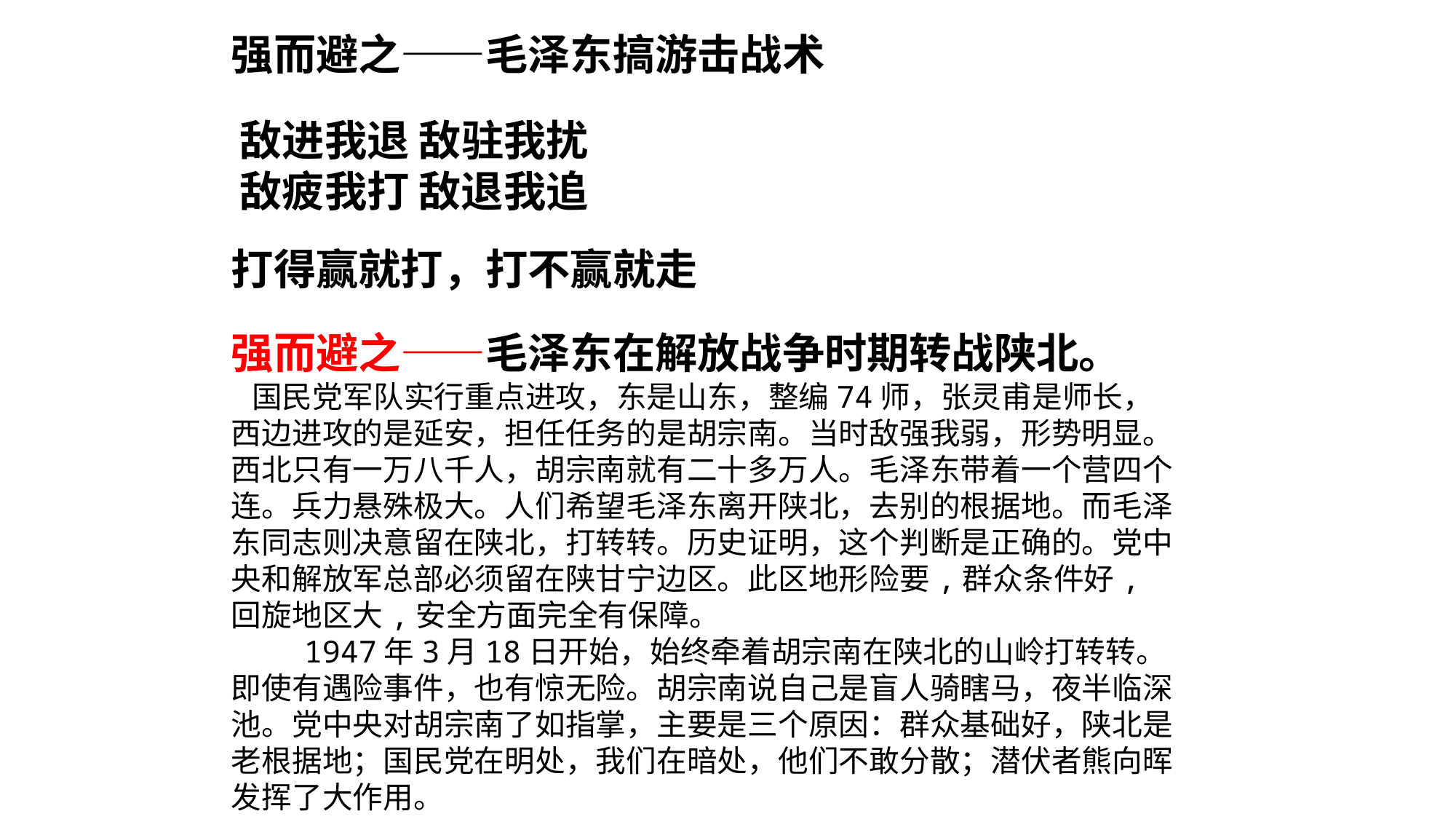

强而避之——毛泽东搞游击战术
敌进我退 敌驻我扰
敌疲我打 敌退我追
打得赢就打，打不赢就走

强而避之——毛泽东在解放战争时期转战陕北。
  国民党军队实行重点进攻，东是山东，整编74师，张灵甫是师长，西边进攻的是延安，担任任务的是胡宗南。当时敌强我弱，形势明显。西北只有一万八千人，胡宗南就有二十多万人。毛泽东带着一个营四个连。兵力悬殊极大。人们希望毛泽东离开陕北，去别的根据地。而毛泽东同志则决意留在陕北，打转转。历史证明，这个判断是正确的。党中央和解放军总部必须留在陕甘宁边区。此区地形险要,群众条件好,回旋地区大,安全方面完全有保障。
    1947年3月18日开始，始终牵着胡宗南在陕北的山岭打转转。即使有遇险事件，也有惊无险。胡宗南说自己是盲人骑瞎马，夜半临深池。党中央对胡宗南了如指掌，主要是三个原因：群众基础好，陕北是老根据地；国民党在明处，我们在暗处，他们不敢分散；潜伏者熊向晖发挥了大作用。